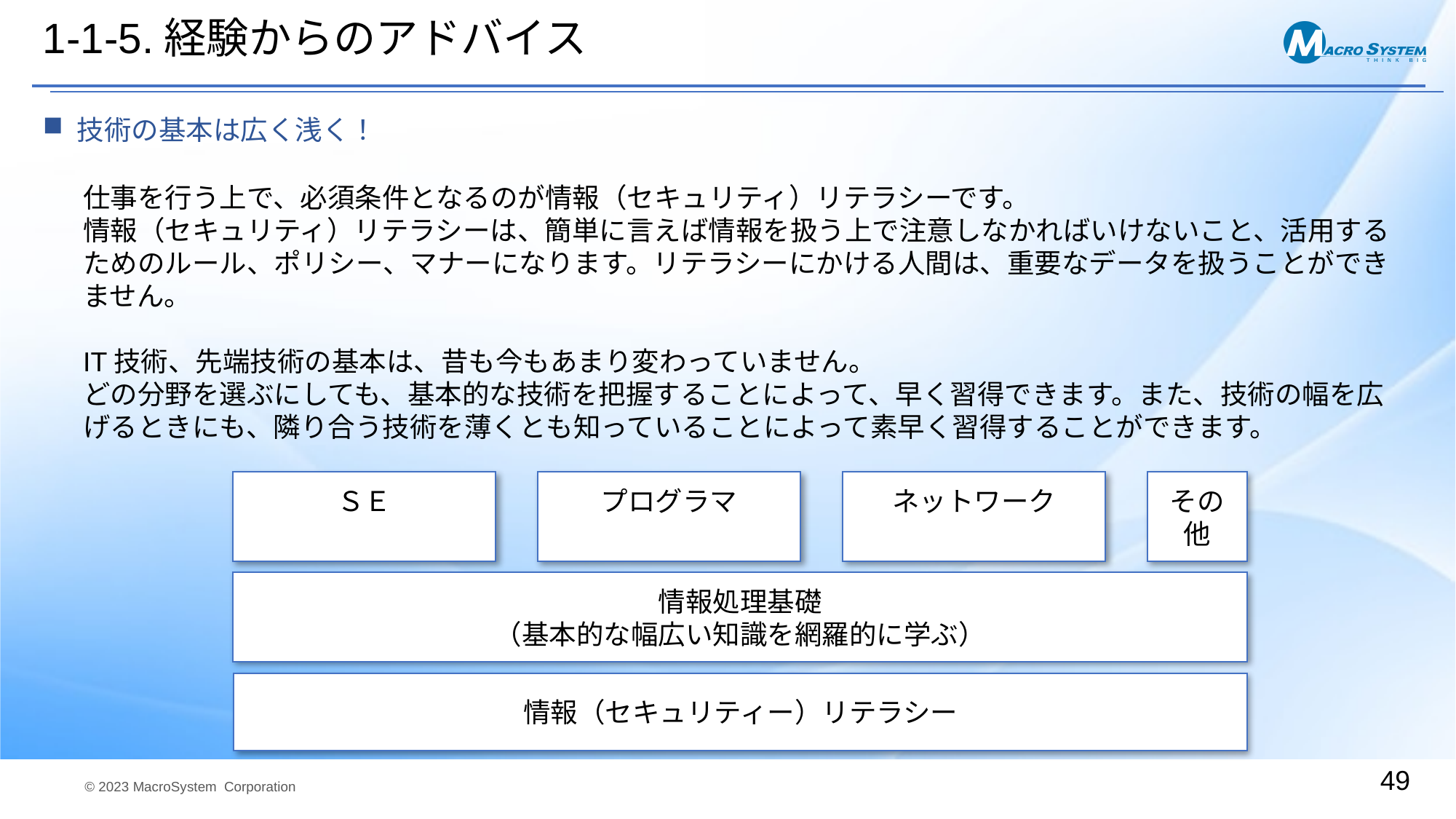

# 1-1-5.経験からのアドバイス
技術の基本は広く浅く！
仕事を行う上で、必須条件となるのが情報（セキュリティ）リテラシーです。
情報（セキュリティ）リテラシーは、簡単に言えば情報を扱う上で注意しなかればいけないこと、活用するためのルール、ポリシー、マナーになります。リテラシーにかける人間は、重要なデータを扱うことができません。

IT技術、先端技術の基本は、昔も今もあまり変わっていません。
どの分野を選ぶにしても、基本的な技術を把握することによって、早く習得できます。また、技術の幅を広げるときにも、隣り合う技術を薄くとも知っていることによって素早く習得することができます。
ＳＥ

プログラマ

ネットワーク

その他
情報処理基礎
（基本的な幅広い知識を網羅的に学ぶ）
情報（セキュリティー）リテラシー